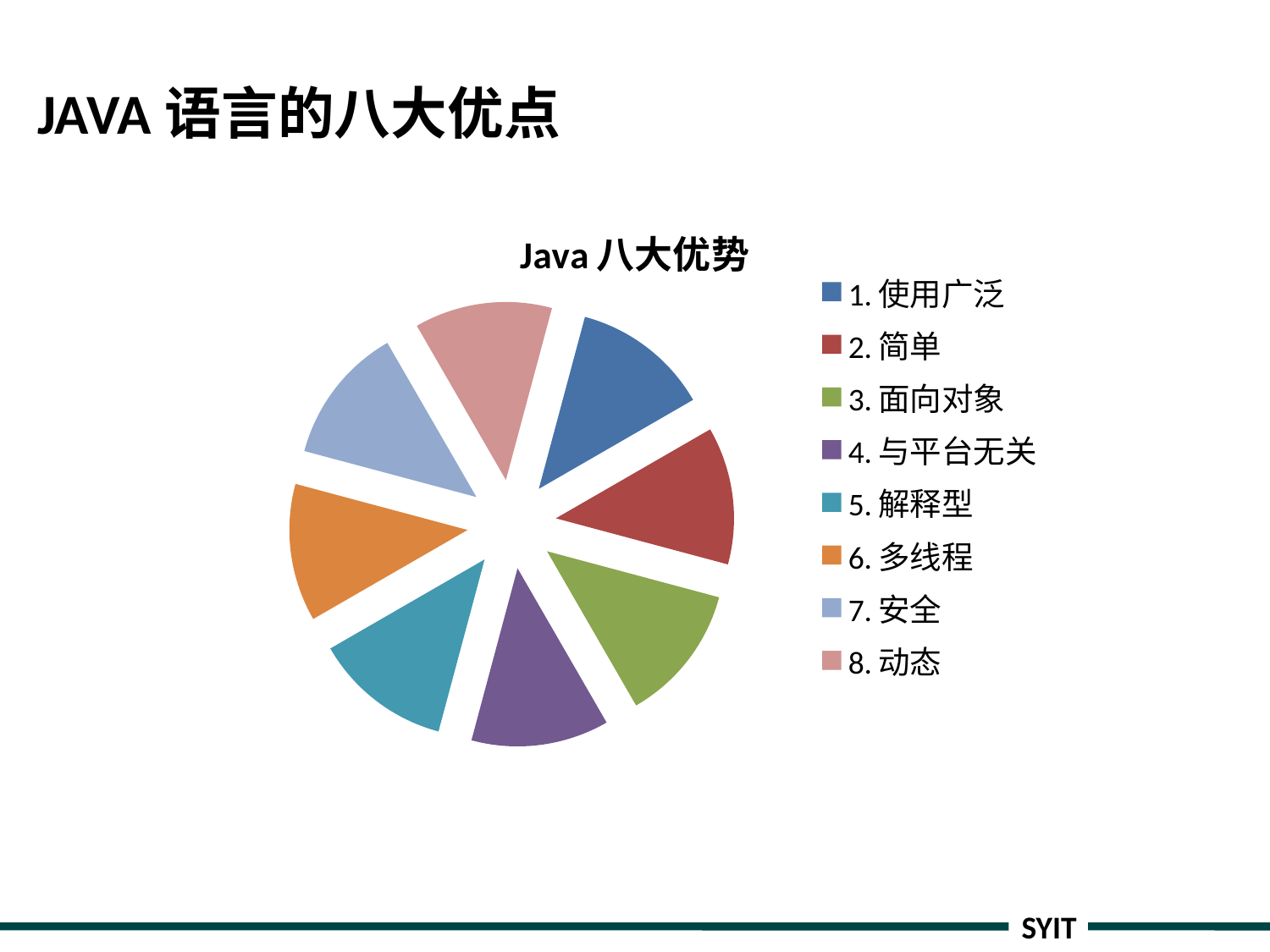

# JAVA语言的八大优点

### Chart: Java八大优势

| Category | Java优势 |
|---|---|
| 1.使用广泛 | 20.0 |
| 2.简单 | 20.0 |
| 3.面向对象 | 20.0 |
| 4.与平台无关 | 20.0 |
| 5.解释型 | 20.0 |
| 6.多线程 | 20.0 |
| 7.安全 | 20.0 |
| 8.动态 | 20.0 |
SYIT